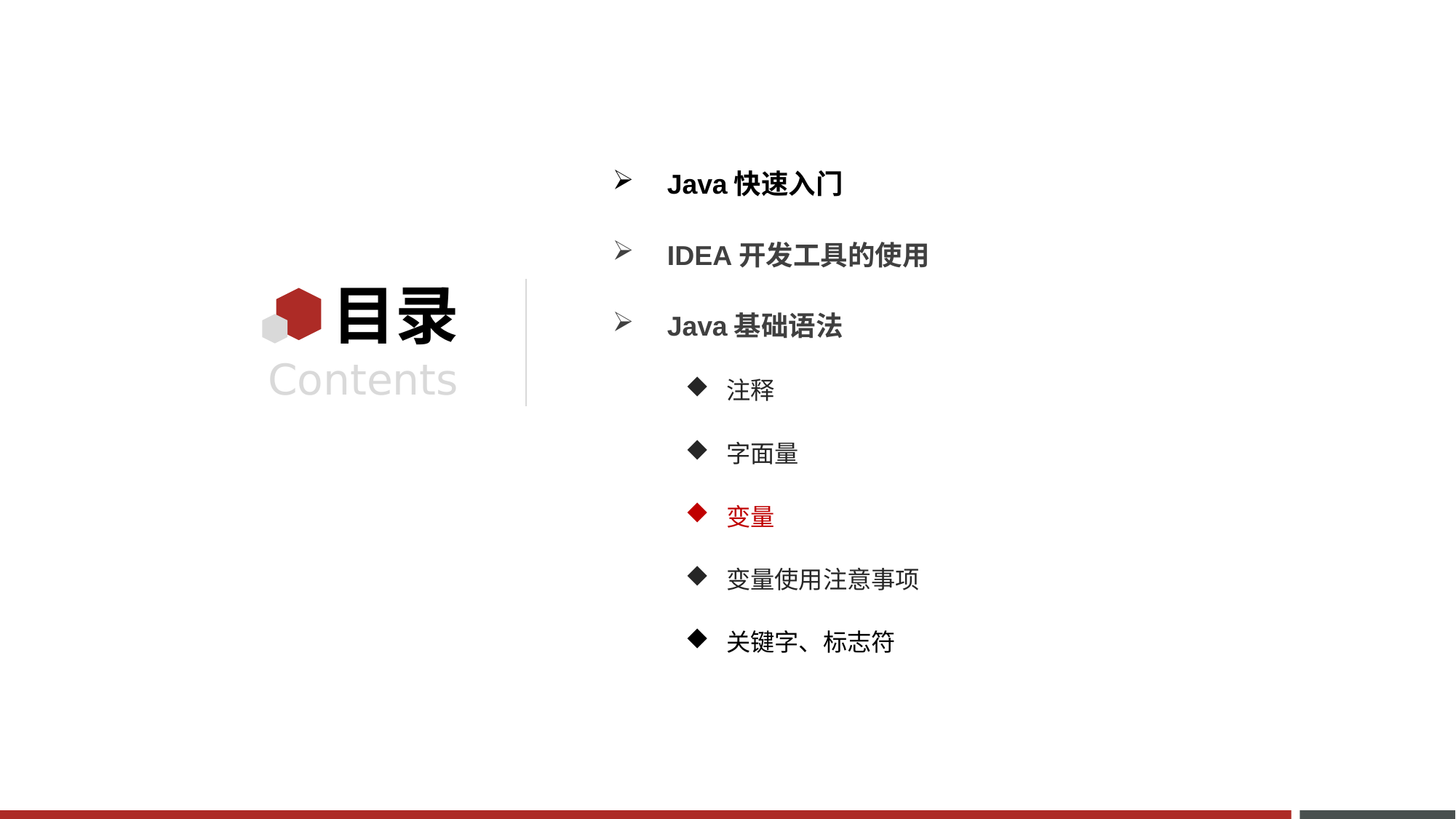

Java快速入门
IDEA开发工具的使用
Java基础语法
注释
字面量
变量
变量使用注意事项
关键字、标志符